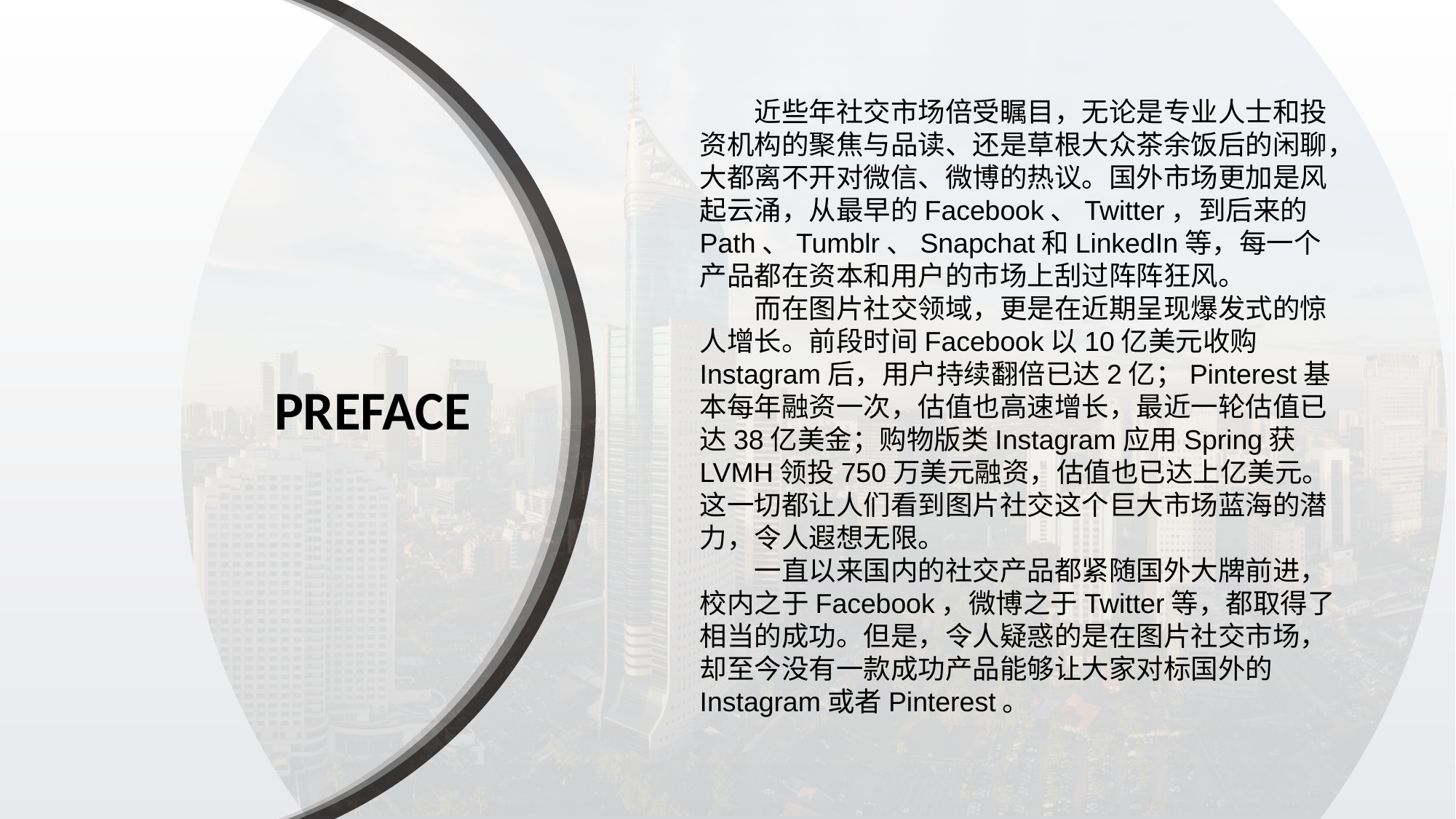

近些年社交市场倍受瞩目，无论是专业人士和投资机构的聚焦与品读、还是草根大众茶余饭后的闲聊，大都离不开对微信、微博的热议。国外市场更加是风起云涌，从最早的Facebook、Twitter，到后来的Path、Tumblr、Snapchat和LinkedIn等，每一个产品都在资本和用户的市场上刮过阵阵狂风。
而在图片社交领域，更是在近期呈现爆发式的惊人增长。前段时间Facebook以10亿美元收购Instagram后，用户持续翻倍已达2亿；Pinterest基本每年融资一次，估值也高速增长，最近一轮估值已达38亿美金；购物版类Instagram应用Spring获LVMH领投750万美元融资，估值也已达上亿美元。这一切都让人们看到图片社交这个巨大市场蓝海的潜力，令人遐想无限。
一直以来国内的社交产品都紧随国外大牌前进，校内之于Facebook，微博之于Twitter等，都取得了相当的成功。但是，令人疑惑的是在图片社交市场，却至今没有一款成功产品能够让大家对标国外的Instagram或者Pinterest。
PREFACE